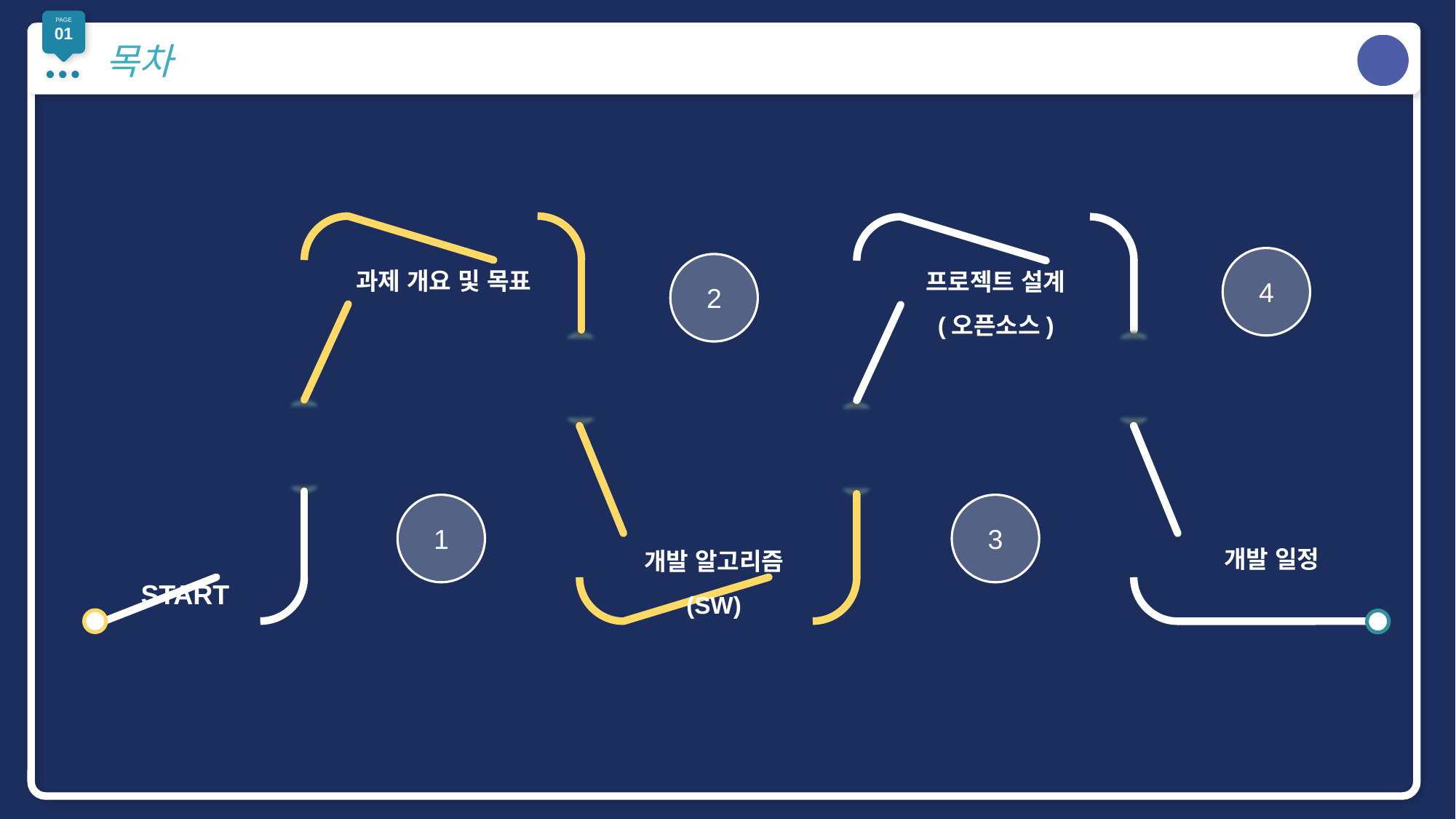

PAGE
01
목차

과제 개요 및 목표
프로젝트 설계
(오픈소스)
4
2

1
3
개발 일정
개발 알고리즘
(SW)
START